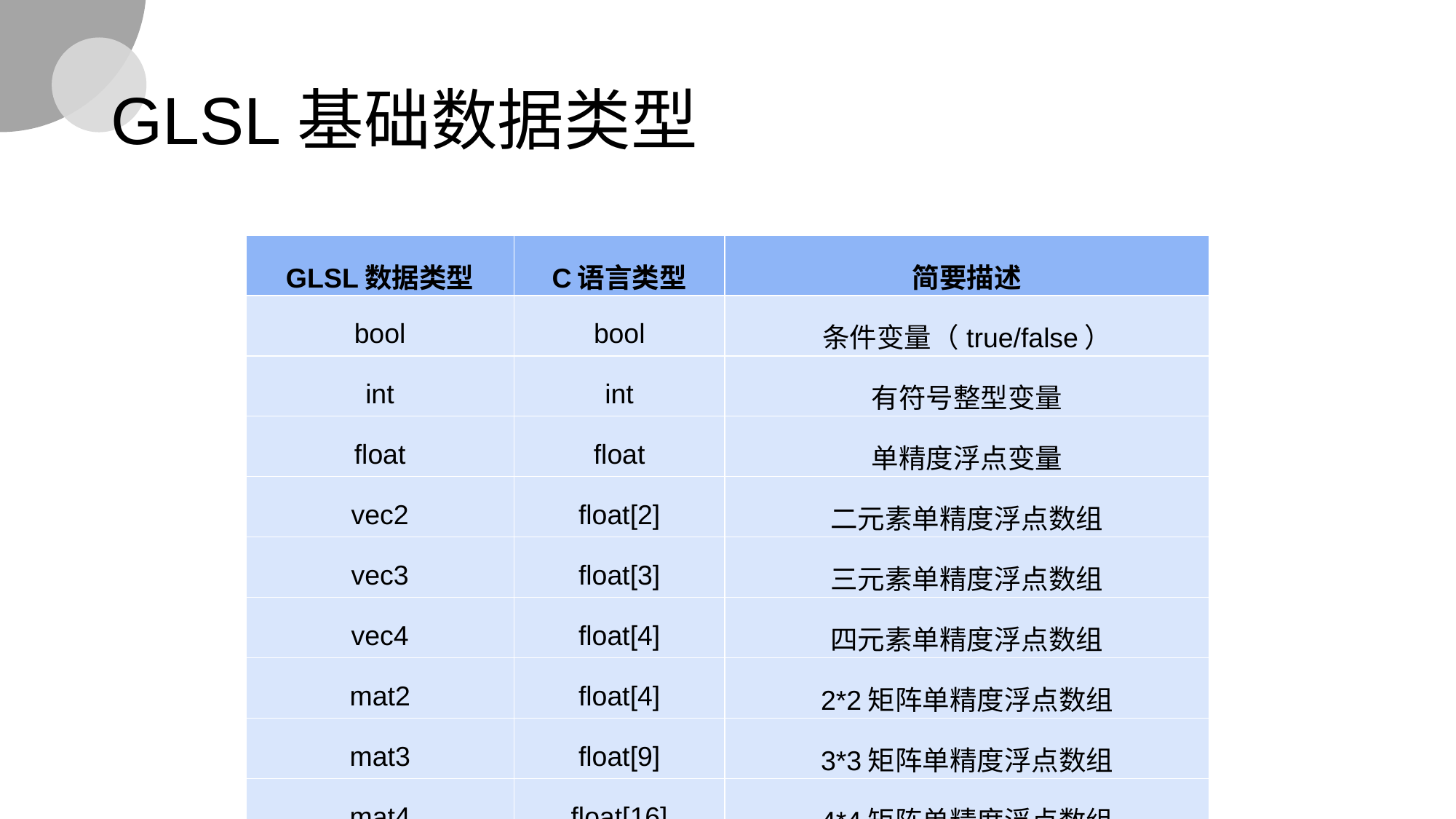

# GLSL基础数据类型
| GLSL数据类型 | C语言类型 | 简要描述 |
| --- | --- | --- |
| bool | bool | 条件变量（true/false） |
| int | int | 有符号整型变量 |
| float | float | 单精度浮点变量 |
| vec2 | float[2] | 二元素单精度浮点数组 |
| vec3 | float[3] | 三元素单精度浮点数组 |
| vec4 | float[4] | 四元素单精度浮点数组 |
| mat2 | float[4] | 2\*2矩阵单精度浮点数组 |
| mat3 | float[9] | 3\*3矩阵单精度浮点数组 |
| mat4 | float[16] | 4\*4矩阵单精度浮点数组 |